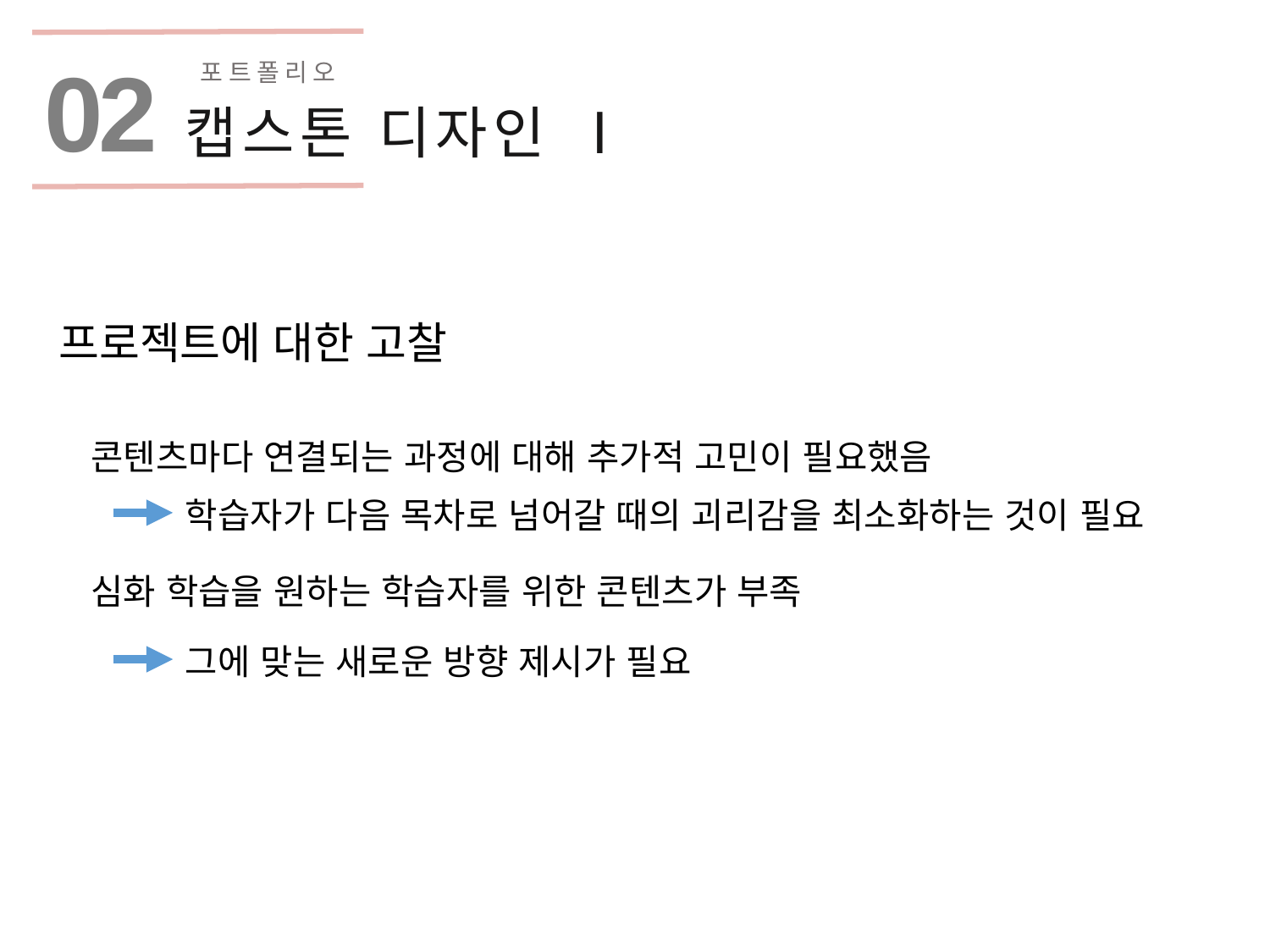

02
포트폴리오
캡스톤 디자인 Ⅰ
프로젝트에 대한 고찰
콘텐츠마다 연결되는 과정에 대해 추가적 고민이 필요했음
학습자가 다음 목차로 넘어갈 때의 괴리감을 최소화하는 것이 필요
심화 학습을 원하는 학습자를 위한 콘텐츠가 부족
그에 맞는 새로운 방향 제시가 필요